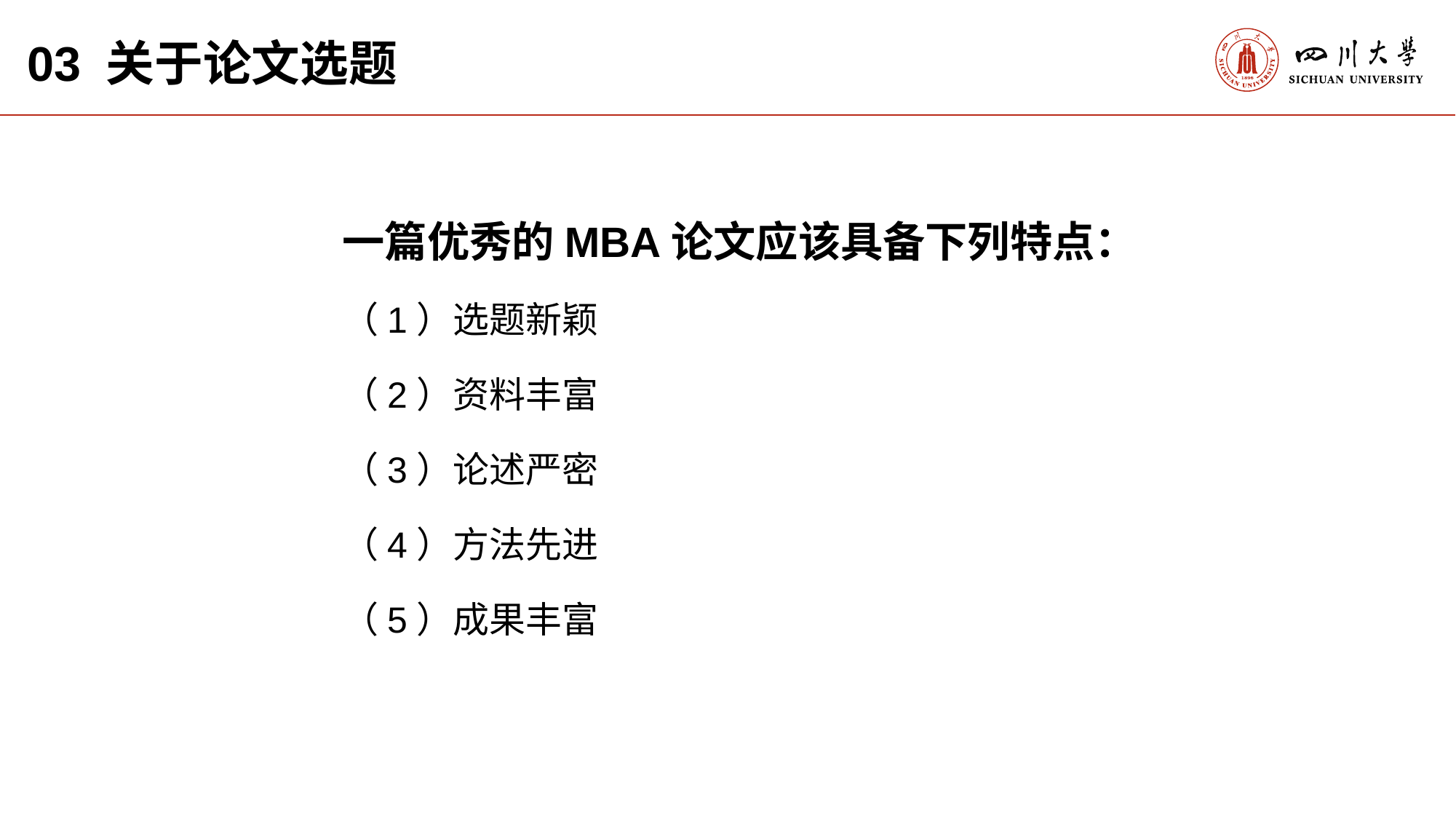

03 关于论文选题
一篇优秀的MBA论文应该具备下列特点：
（1）选题新颖
（2）资料丰富
（3）论述严密
（4）方法先进
（5）成果丰富